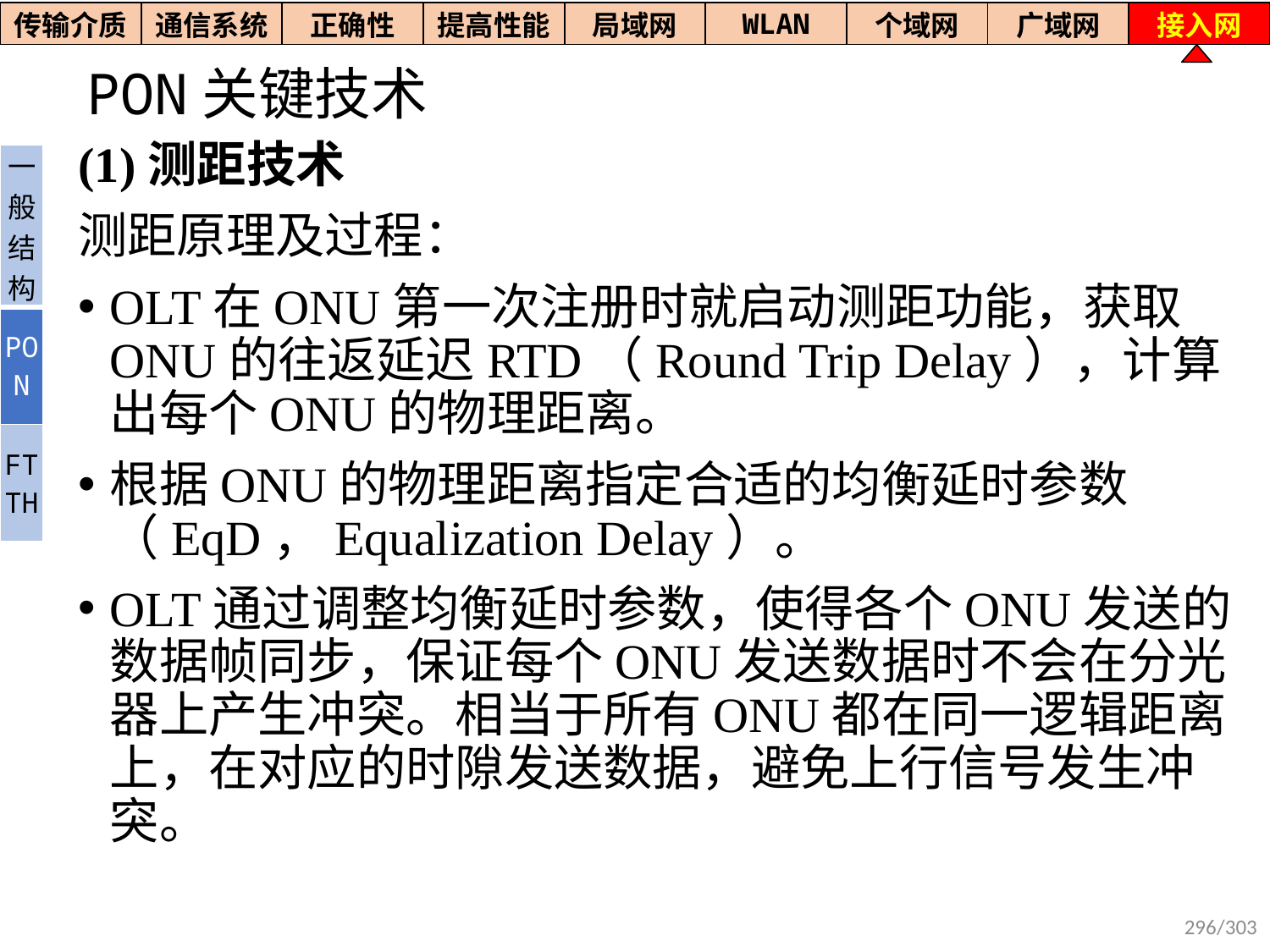

| 传输介质 | 通信系统 | 正确性 | 提高性能 | 局域网 | WLAN | 个域网 | 广域网 | 接入网 |
| --- | --- | --- | --- | --- | --- | --- | --- | --- |

# PON关键技术
(1)测距技术
测距原理及过程：
OLT在ONU第一次注册时就启动测距功能，获取ONU的往返延迟RTD（Round Trip Delay），计算出每个ONU的物理距离。
根据ONU的物理距离指定合适的均衡延时参数（EqD，Equalization Delay）。
OLT通过调整均衡延时参数，使得各个ONU发送的数据帧同步，保证每个ONU发送数据时不会在分光器上产生冲突。相当于所有ONU都在同一逻辑距离上，在对应的时隙发送数据，避免上行信号发生冲突。
| 一般结构 |
| --- |
| PON |
| FTTH |
296/303